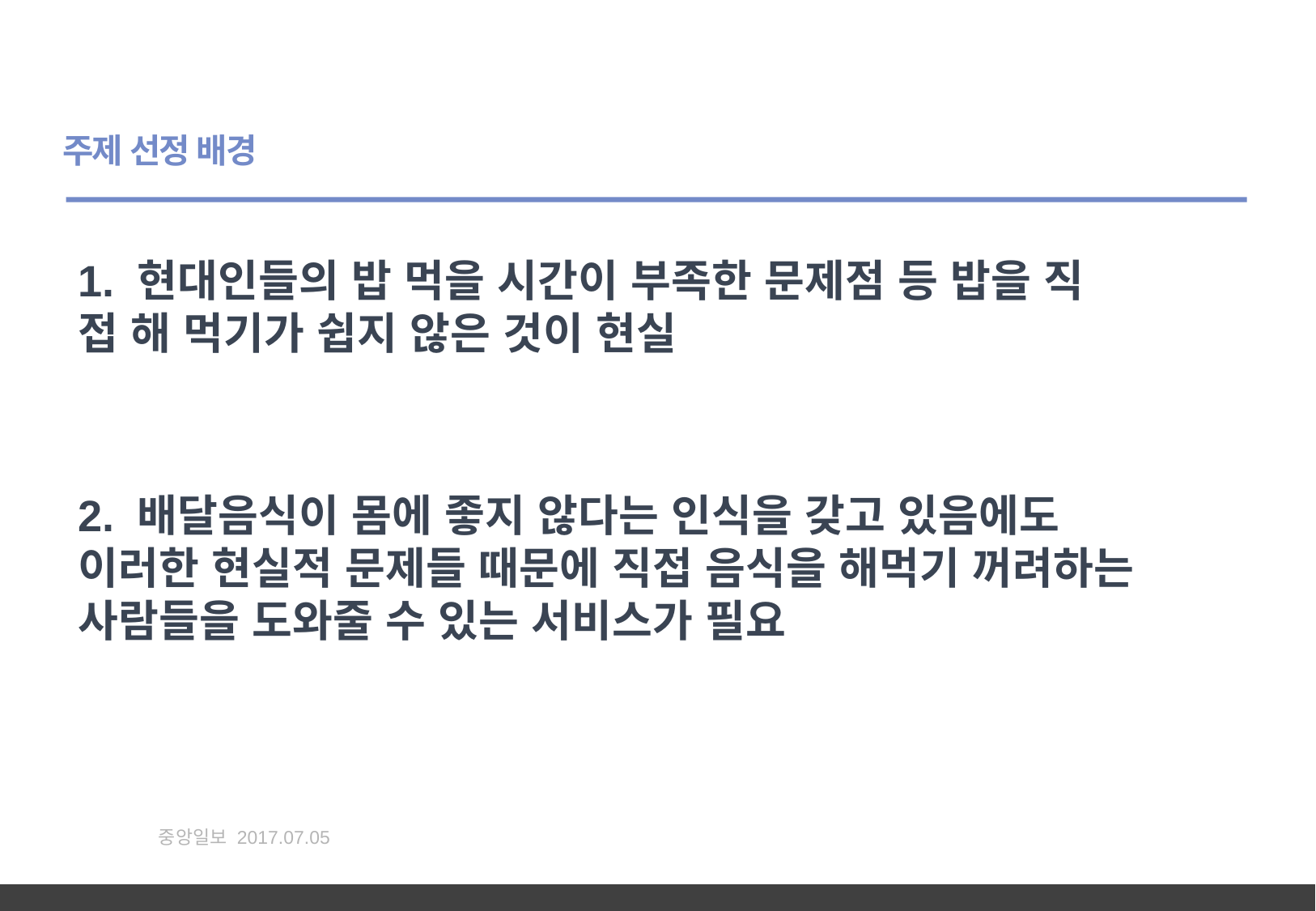

주제 선정 배경

1. 현대인들의 밥 먹을 시간이 부족한 문제점 등 밥을 직       접 해 먹기가 쉽지 않은 것이 현실
2. 배달음식이 몸에 좋지 않다는 인식을 갖고 있음에도 이러한 현실적 문제들 때문에 직접 음식을 해먹기 꺼려하는 사람들을 도와줄 수 있는 서비스가 필요
중앙일보 2017.07.05